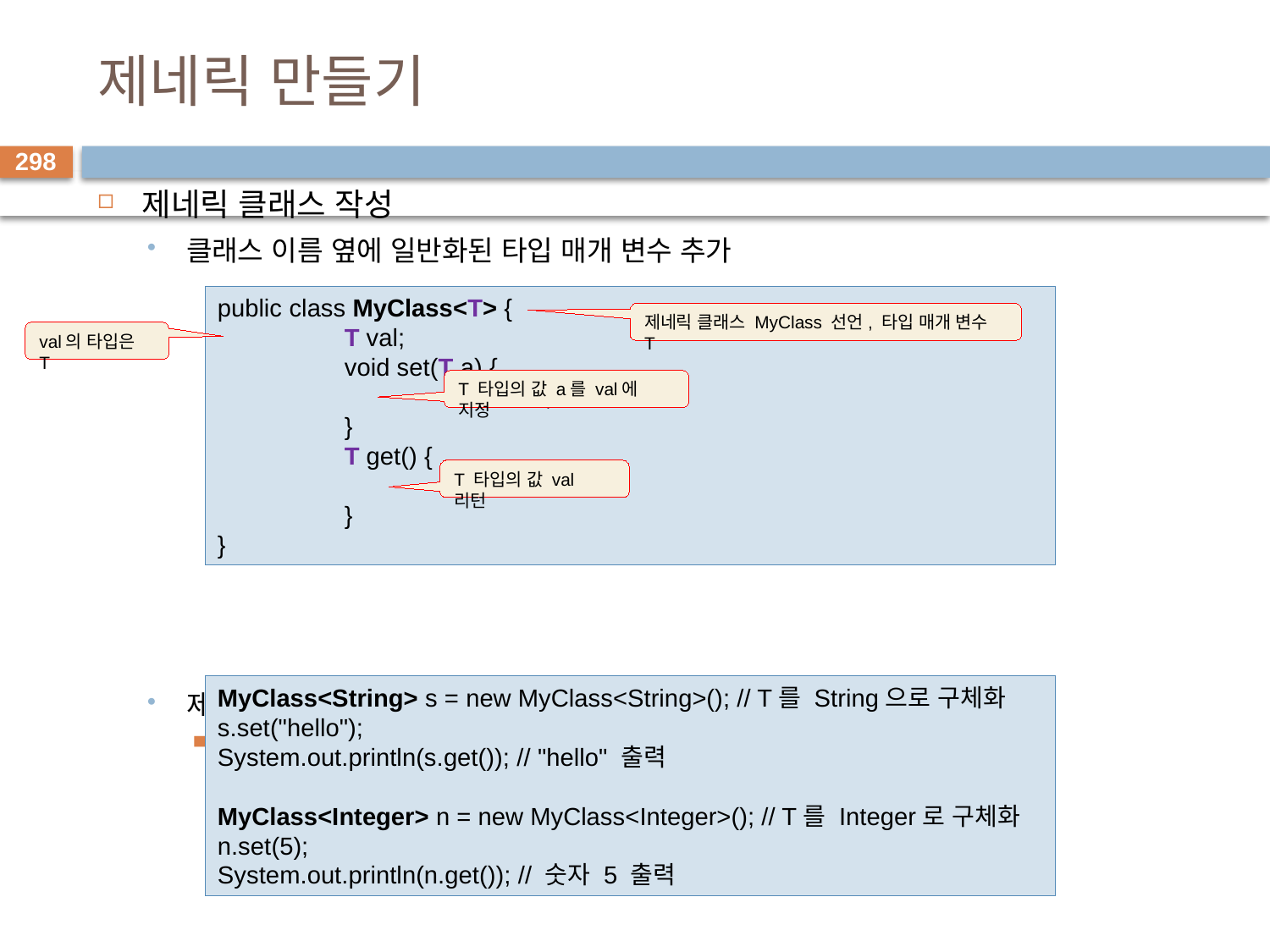

# 제네릭 만들기
298
제네릭 클래스 작성
클래스 이름 옆에 일반화된 타입 매개 변수 추가

제네릭 객체 생성 및 활용
제네릭 타입에 구체적인 타입을 지정하여 객체를 생성하는 것을 구체화라고 함
public class MyClass<T> {
	T val;
	void set(T a) {
		val = a;
	}
	T get() {
		return val;
	}
}
제네릭 클래스 MyClass 선언, 타입 매개 변수 T
val의 타입은 T
T 타입의 값 a를 val에 지정
T 타입의 값 val 리턴
MyClass<String> s = new MyClass<String>(); // T를 String으로 구체화
s.set("hello");
System.out.println(s.get()); // "hello" 출력

MyClass<Integer> n = new MyClass<Integer>(); // T를 Integer로 구체화
n.set(5);
System.out.println(n.get()); // 숫자 5 출력